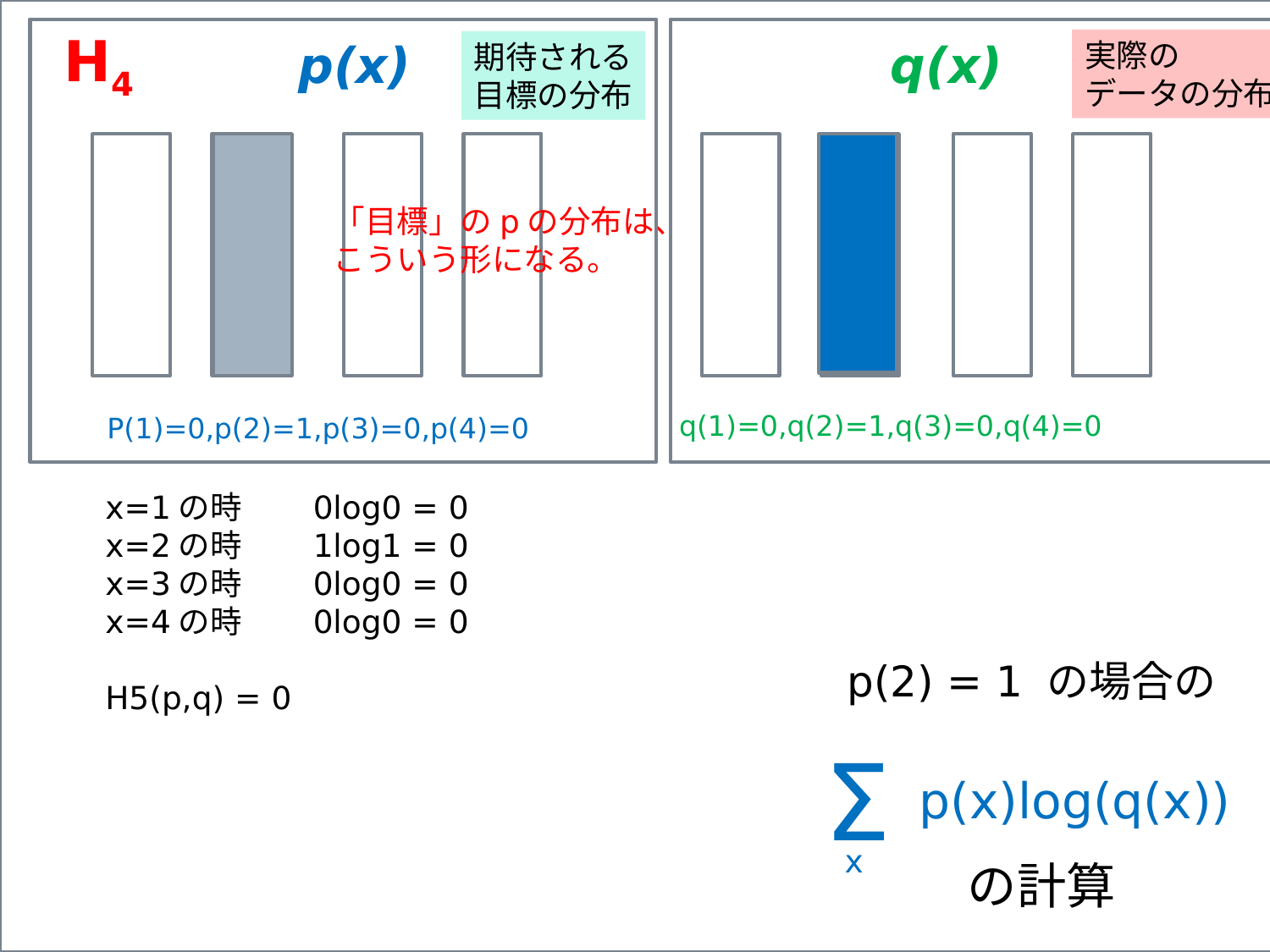

H4

p(x)                            q(x)
実際の
データの分布
期待される
目標の分布

「目標」のpの分布は、
こういう形になる。
q(1)=0,q(2)=1,q(3)=0,q(4)=0
P(1)=0,p(2)=1,p(3)=0,p(4)=0
x=1の時　　0log0 = 0
x=2の時　　1log1 = 0
x=3の時　　0log0 = 0
x=4の時　　0log0 = 0

H5(p,q) = 0
p(2) = 1 の場合の
Σ
p(x)log(q(x))
 x
の計算